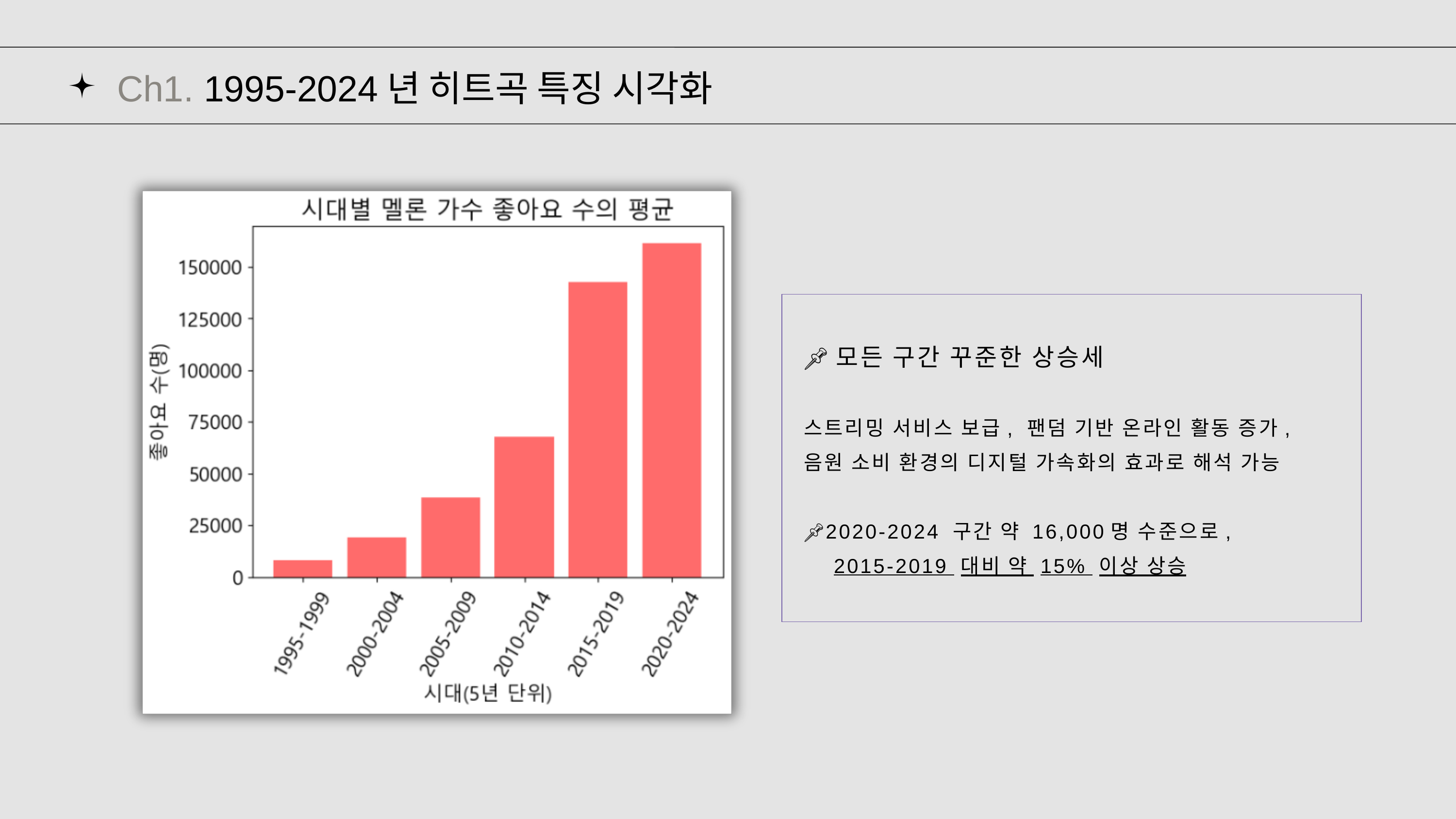

Ch1. 1995-2024년 히트곡 특징 시각화

📌모든 구간 꾸준한 상승세

스트리밍 서비스 보급, 팬덤 기반 온라인 활동 증가, 음원 소비 환경의 디지털 가속화의 효과로 해석 가능

📌2020-2024 구간 약 16,000명 수준으로,
    2015-2019 대비 약 15% 이상 상승